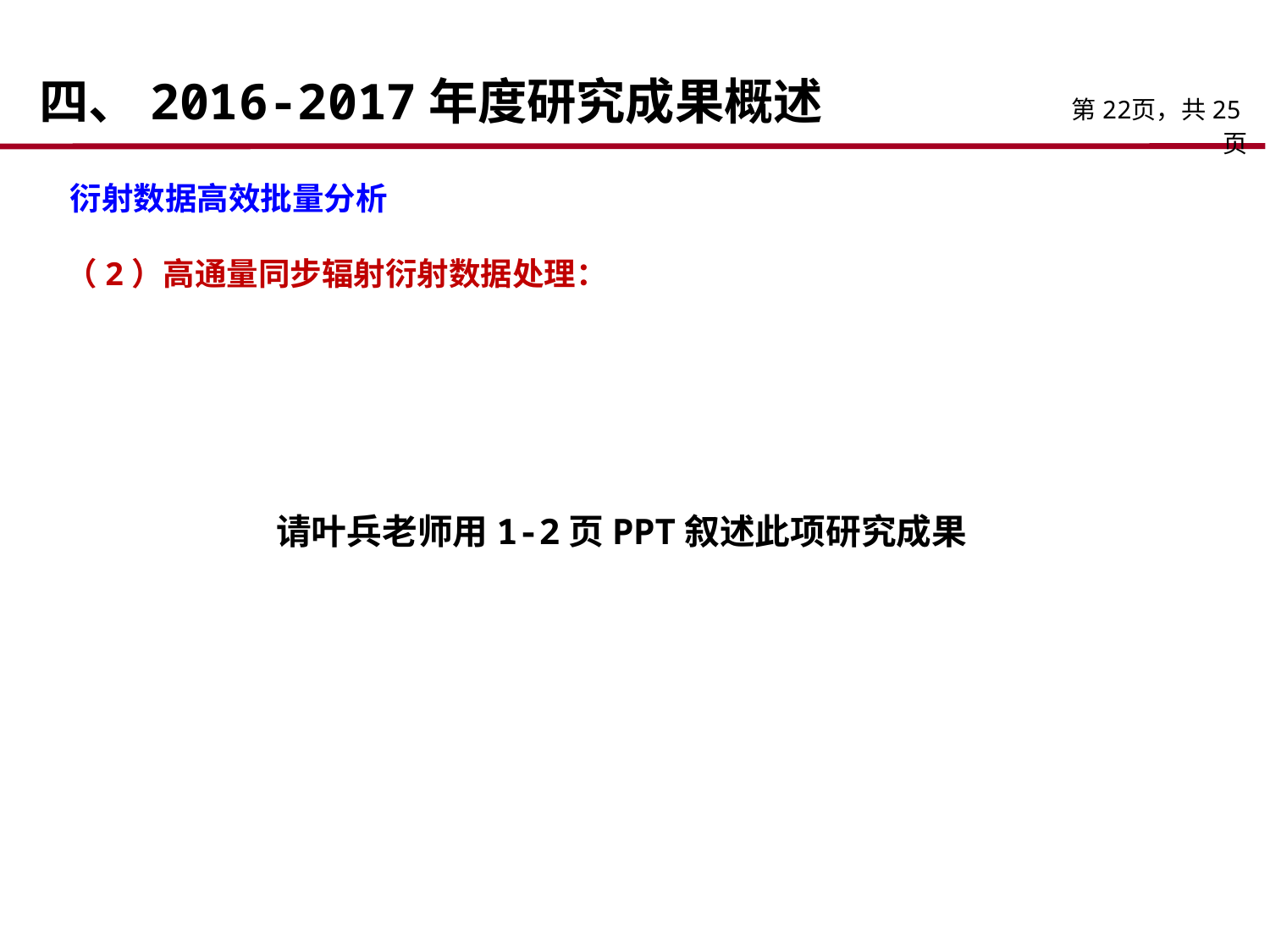

四、2016-2017年度研究成果概述
第22页，共25页
衍射数据高效批量分析
（2）高通量同步辐射衍射数据处理：
请叶兵老师用1-2页PPT叙述此项研究成果